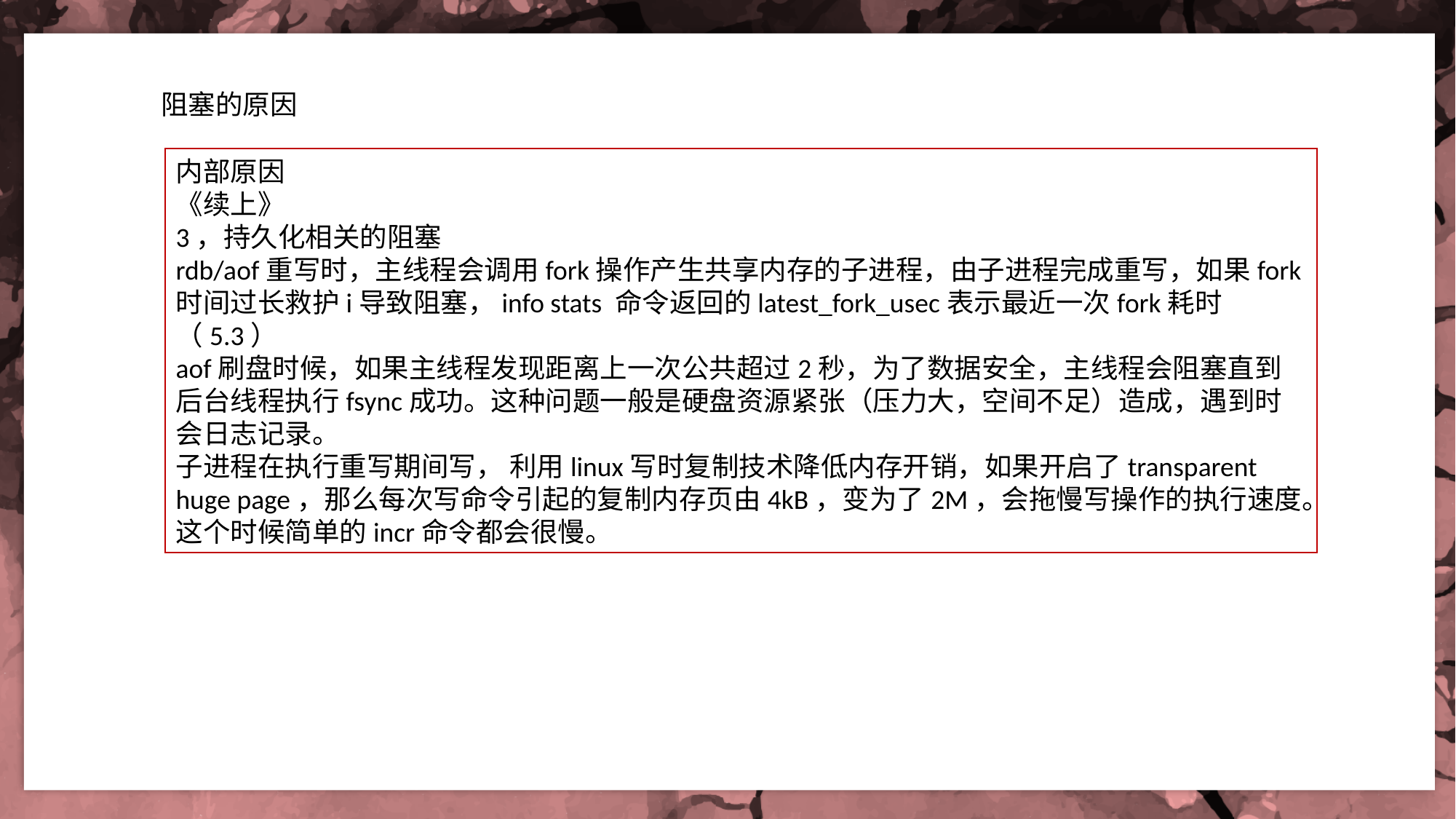

阻塞的原因
内部原因
《续上》
3，持久化相关的阻塞
rdb/aof重写时，主线程会调用fork操作产生共享内存的子进程，由子进程完成重写，如果fork时间过长救护i导致阻塞，info stats 命令返回的latest_fork_usec表示最近一次fork耗时（5.3）
aof刷盘时候，如果主线程发现距离上一次公共超过2秒，为了数据安全，主线程会阻塞直到后台线程执行fsync成功。这种问题一般是硬盘资源紧张（压力大，空间不足）造成，遇到时会日志记录。
子进程在执行重写期间写， 利用linux写时复制技术降低内存开销，如果开启了transparent huge page，那么每次写命令引起的复制内存页由4kB，变为了2M，会拖慢写操作的执行速度。这个时候简单的incr命令都会很慢。